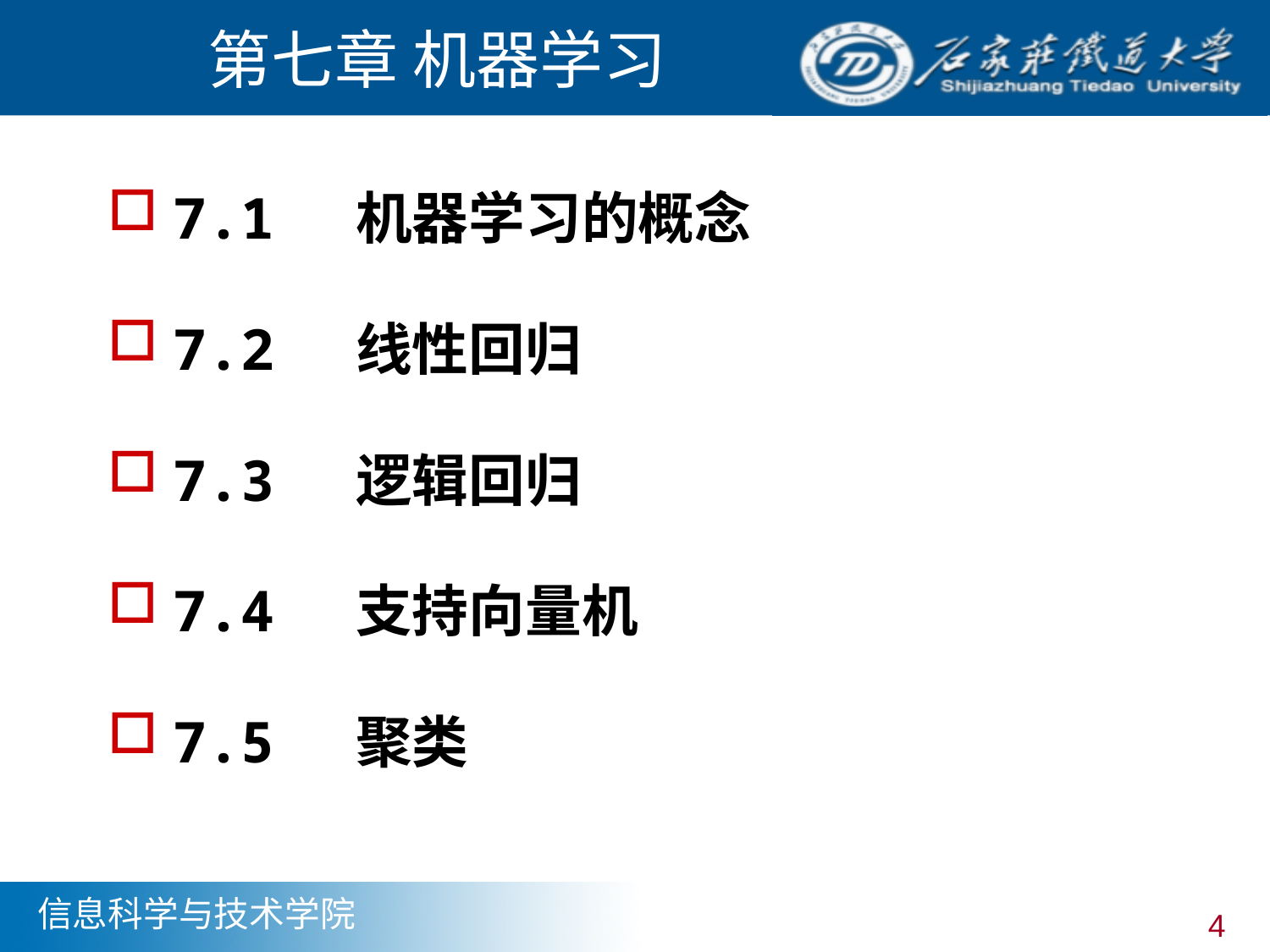

# 第七章 机器学习
7.1  机器学习的概念
7.2  线性回归
7.3  逻辑回归
7.4  支持向量机
7.5  聚类
4